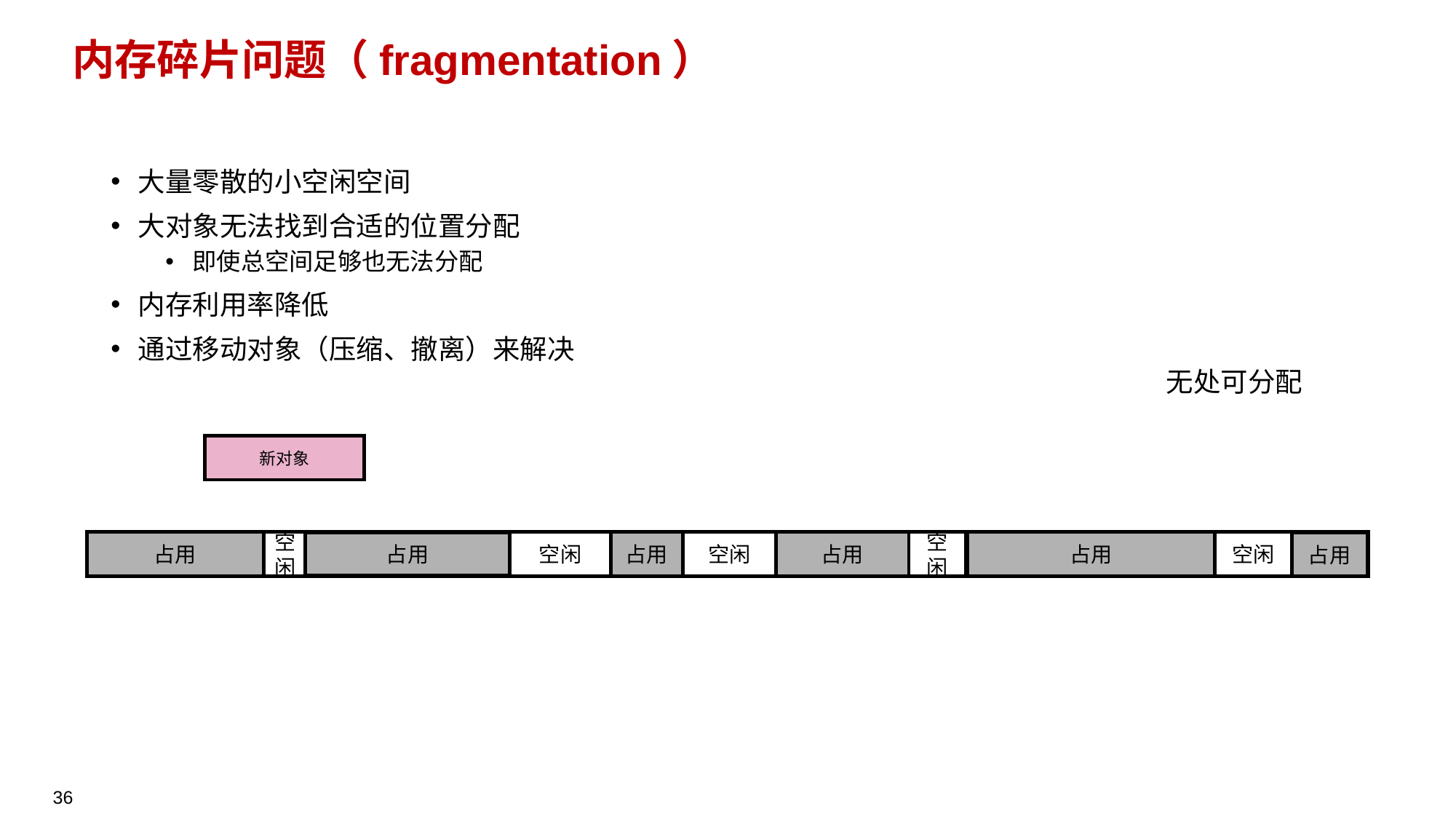

# 内存碎片问题（fragmentation）
大量零散的小空闲空间
大对象无法找到合适的位置分配
即使总空间足够也无法分配
内存利用率降低
通过移动对象（压缩、撤离）来解决
无处可分配
新对象
占用
占用
占用
空闲
空闲
空闲
空闲
空闲

占用
占用
占用